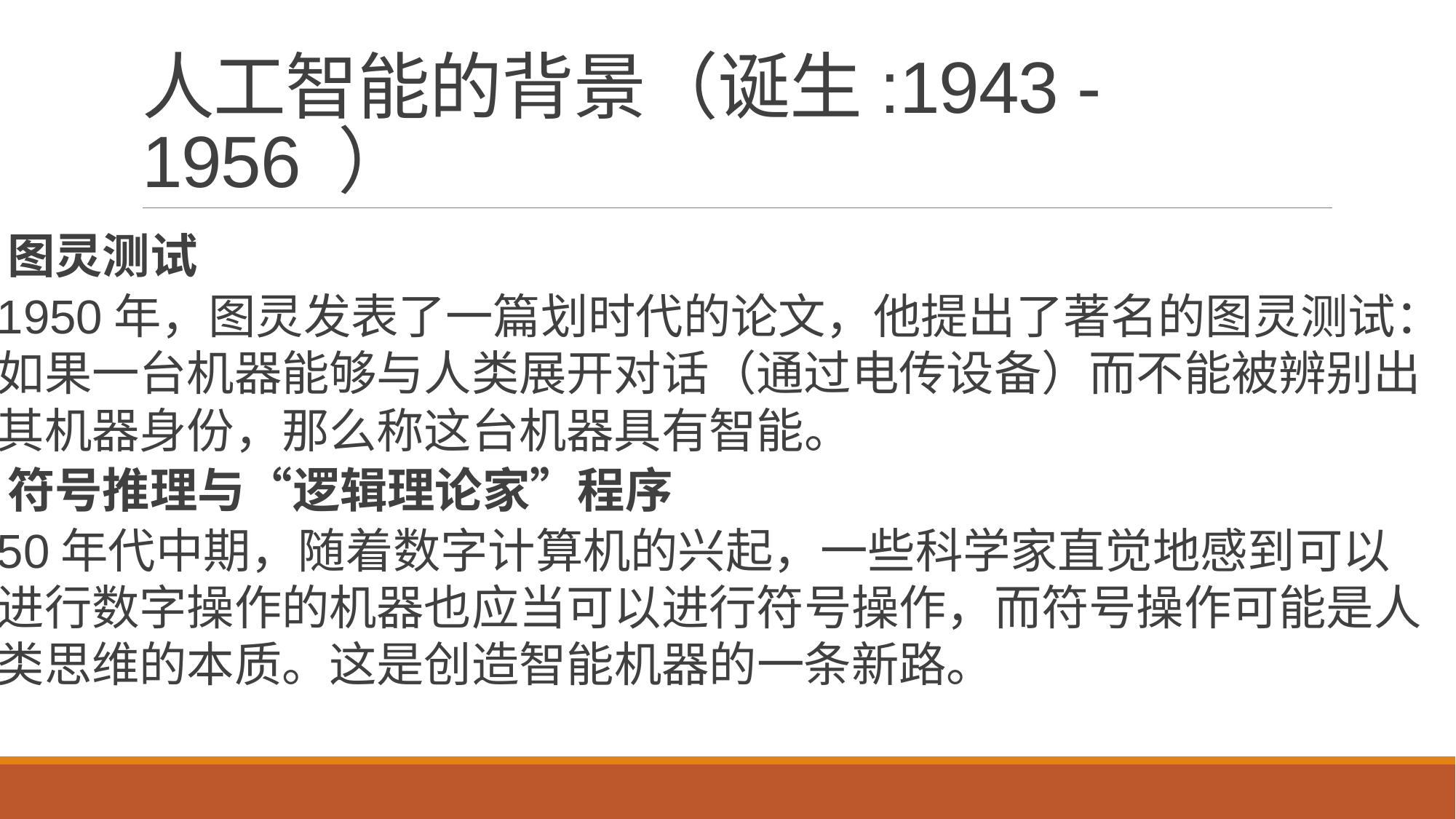

# 人工智能的背景（诞生:1943 - 1956 ）
图灵测试
1950年，图灵发表了一篇划时代的论文，他提出了著名的图灵测试：如果一台机器能够与人类展开对话（通过电传设备）而不能被辨别出其机器身份，那么称这台机器具有智能。
符号推理与“逻辑理论家”程序
50年代中期，随着数字计算机的兴起，一些科学家直觉地感到可以进行数字操作的机器也应当可以进行符号操作，而符号操作可能是人类思维的本质。这是创造智能机器的一条新路。

8